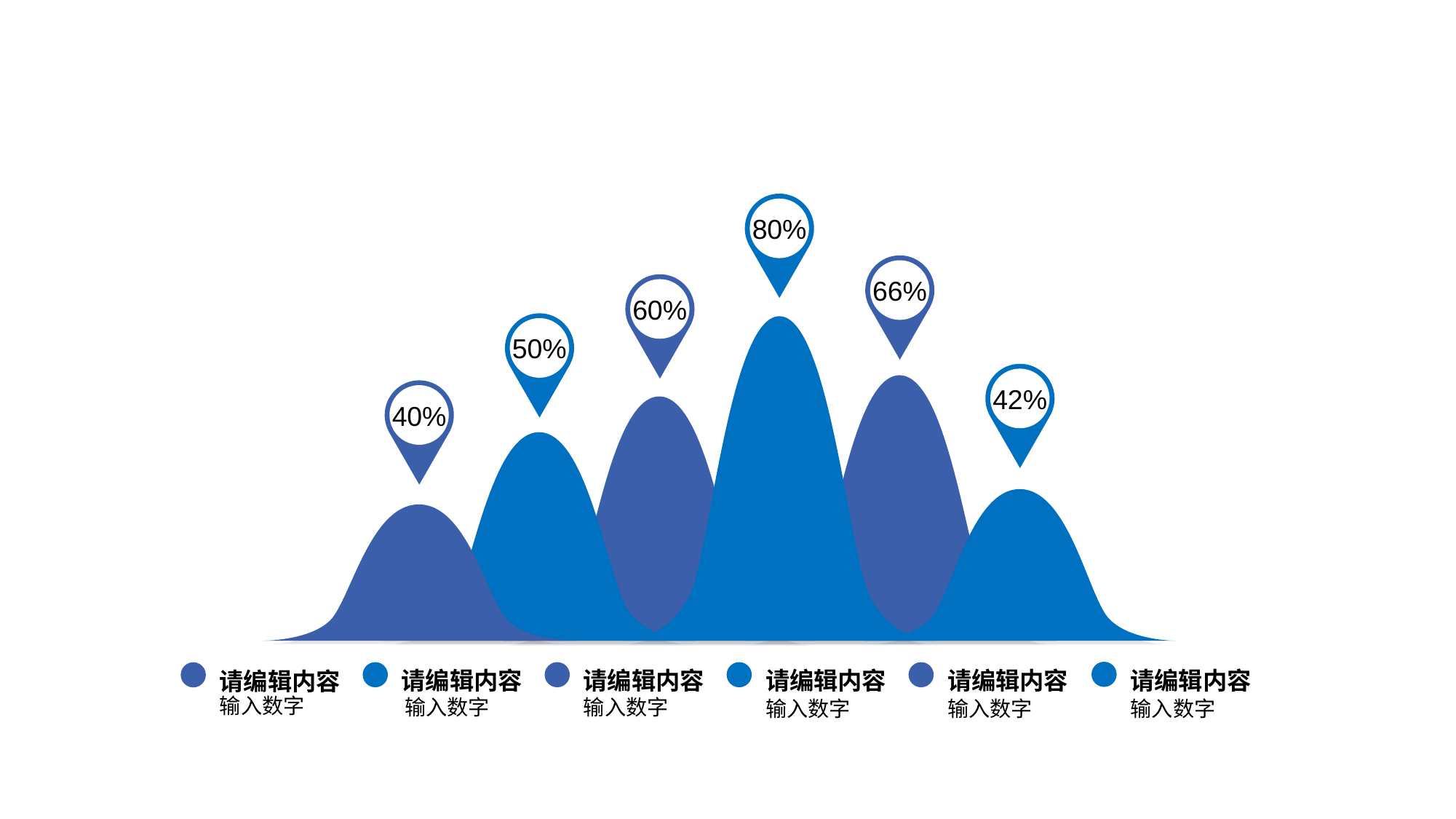

80%

66%

60%

50%

42%

40%

请编辑内容
请编辑内容
请编辑内容
请编辑内容
请编辑内容
请编辑内容

输入数字
输入数字
输入数字
输入数字
输入数字
输入数字